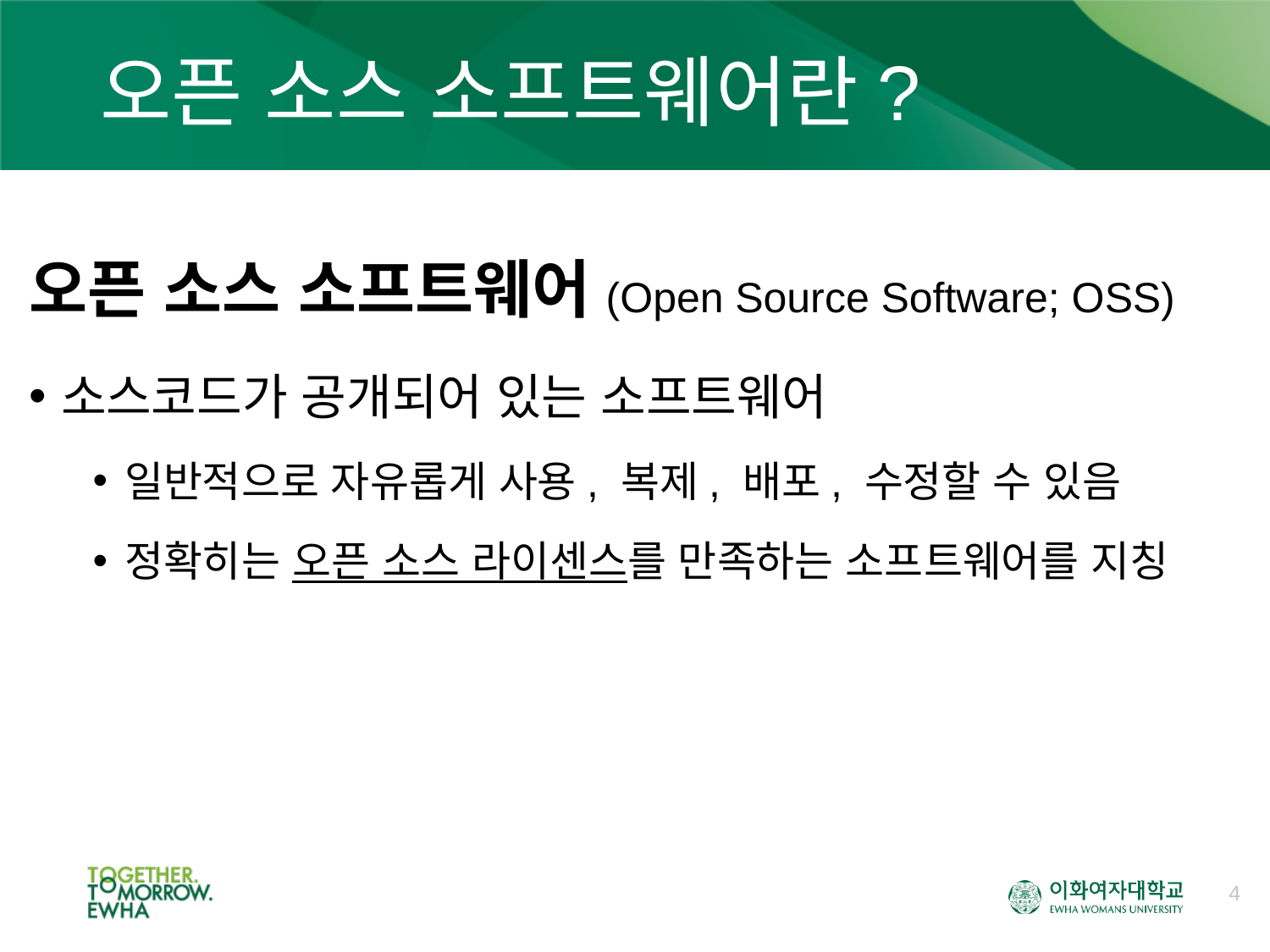

# 오픈 소스 소프트웨어란?
오픈 소스 소프트웨어(Open Source Software; OSS)
소스코드가 공개되어 있는 소프트웨어
일반적으로 자유롭게 사용, 복제, 배포, 수정할 수 있음
정확히는 오픈 소스 라이센스를 만족하는 소프트웨어를 지칭

4